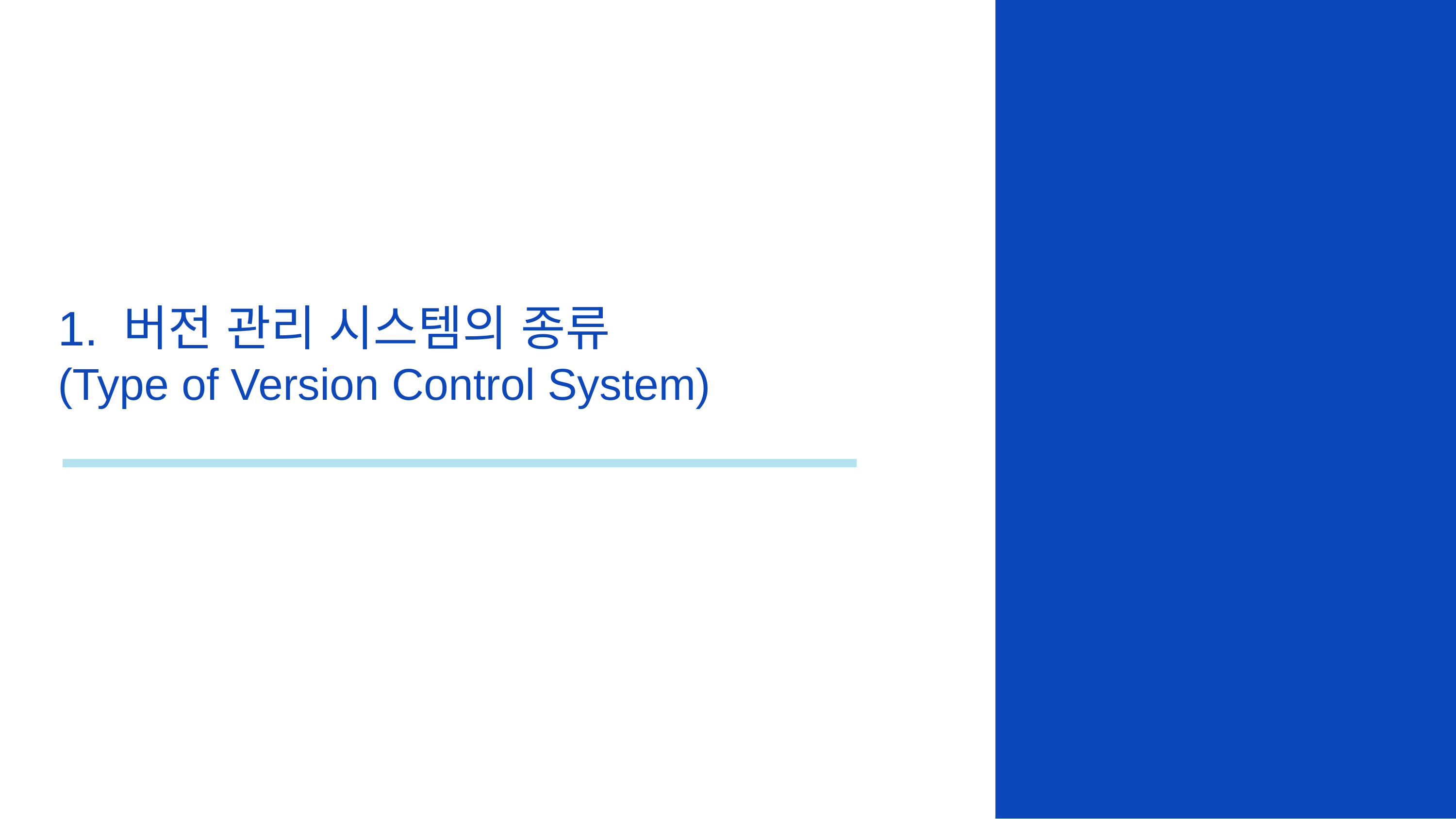

1. 버전 관리 시스템의 종류
(Type of Version Control System)